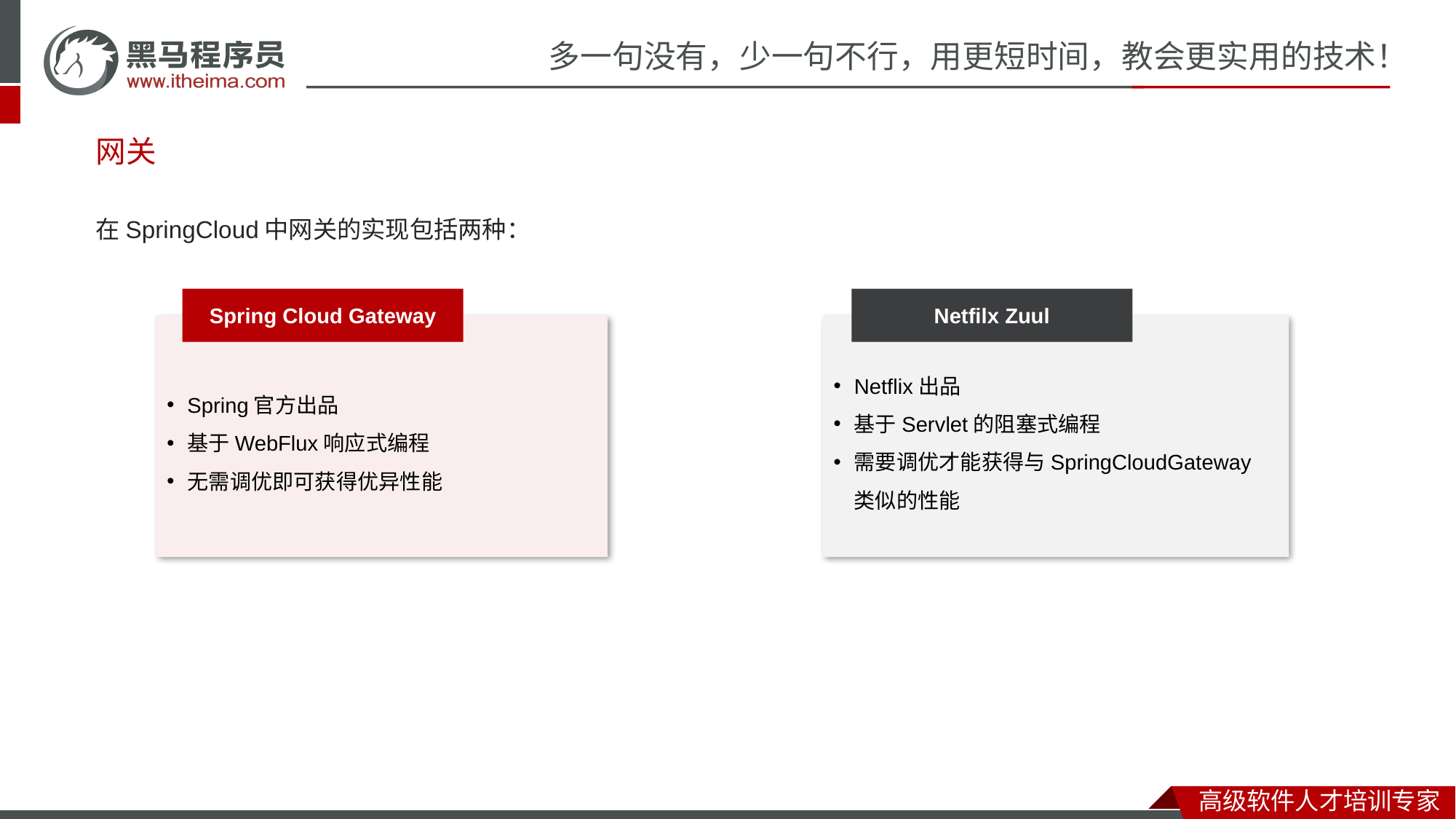

# 网关
在SpringCloud中网关的实现包括两种：
Spring Cloud Gateway
Netfilx Zuul
Spring官方出品
基于WebFlux响应式编程
无需调优即可获得优异性能
Netflix出品
基于Servlet的阻塞式编程
需要调优才能获得与SpringCloudGateway类似的性能